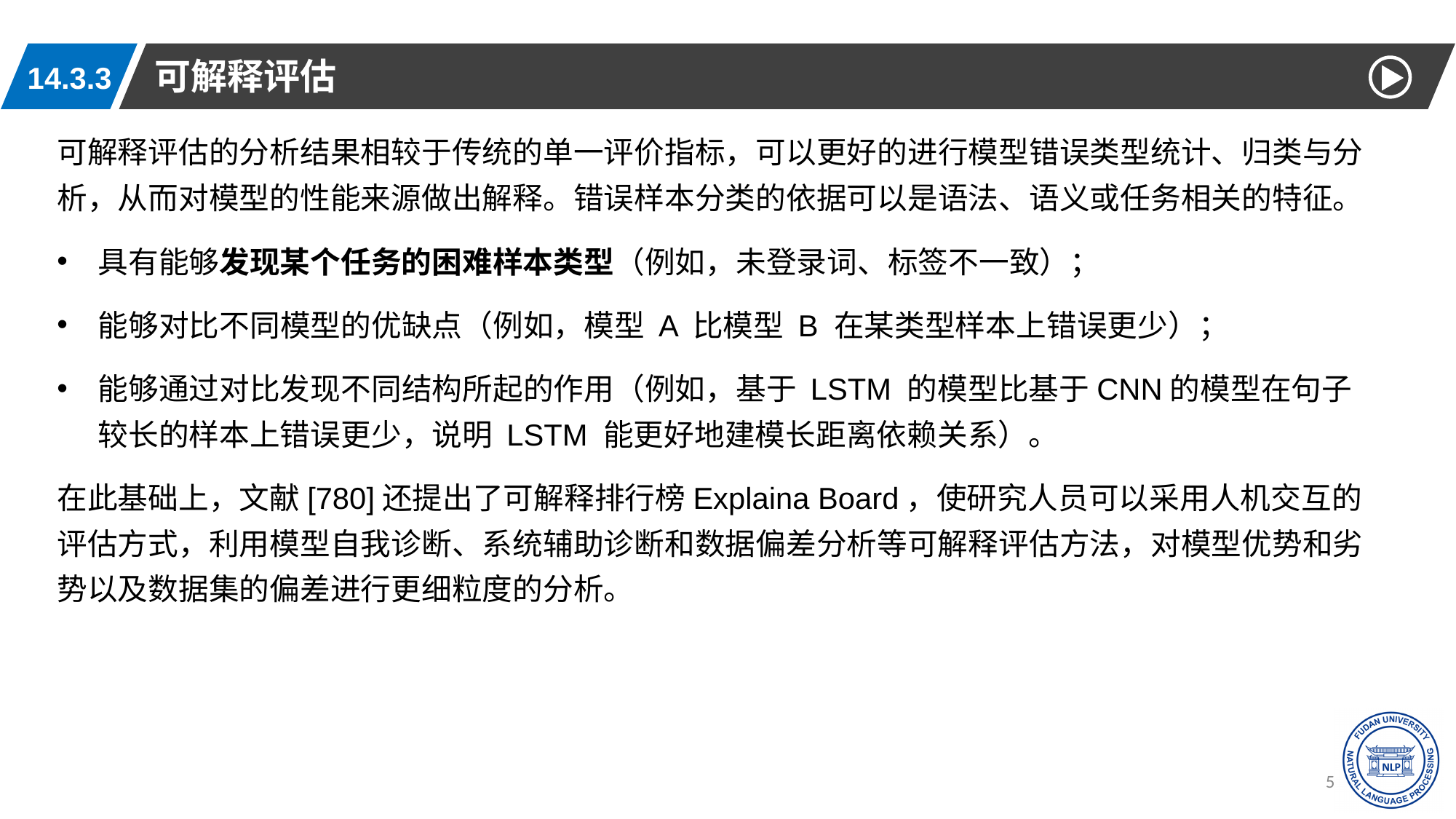

可解释评估
14.3.3

可解释评估的分析结果相较于传统的单一评价指标，可以更好的进行模型错误类型统计、归类与分析，从而对模型的性能来源做出解释。错误样本分类的依据可以是语法、语义或任务相关的特征。
具有能够发现某个任务的困难样本类型（例如，未登录词、标签不一致）；
能够对比不同模型的优缺点（例如，模型 A 比模型 B 在某类型样本上错误更少）；
能够通过对比发现不同结构所起的作用（例如，基于 LSTM 的模型比基于CNN的模型在句子较长的样本上错误更少，说明 LSTM 能更好地建模长距离依赖关系）。
在此基础上，文献[780]还提出了可解释排行榜Explaina Board，使研究人员可以采用人机交互的评估方式，利用模型自我诊断、系统辅助诊断和数据偏差分析等可解释评估方法，对模型优势和劣势以及数据集的偏差进行更细粒度的分析。
51